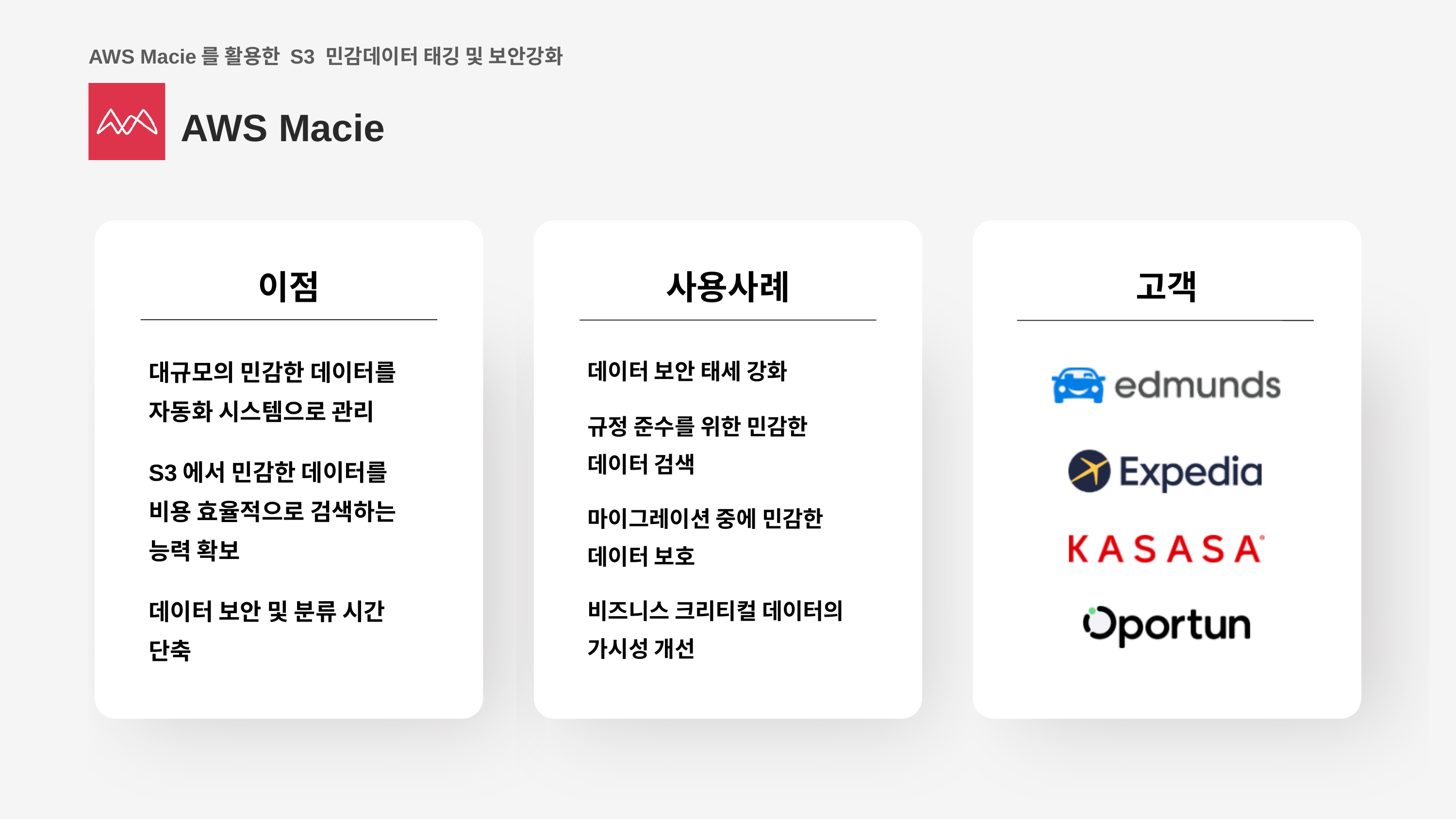

AWS Macie를 활용한 S3 민감데이터 태깅 및 보안강화

AWS Macie

이점

대규모의 민감한 데이터를
자동화 시스템으로 관리
S3에서 민감한 데이터를
비용 효율적으로 검색하는
능력 확보
데이터 보안 및 분류 시간
단축

사용사례

데이터 보안 태세 강화
규정 준수를 위한 민감한
데이터 검색
마이그레이션 중에 민감한
데이터 보호
비즈니스 크리티컬 데이터의 가시성 개선

고객